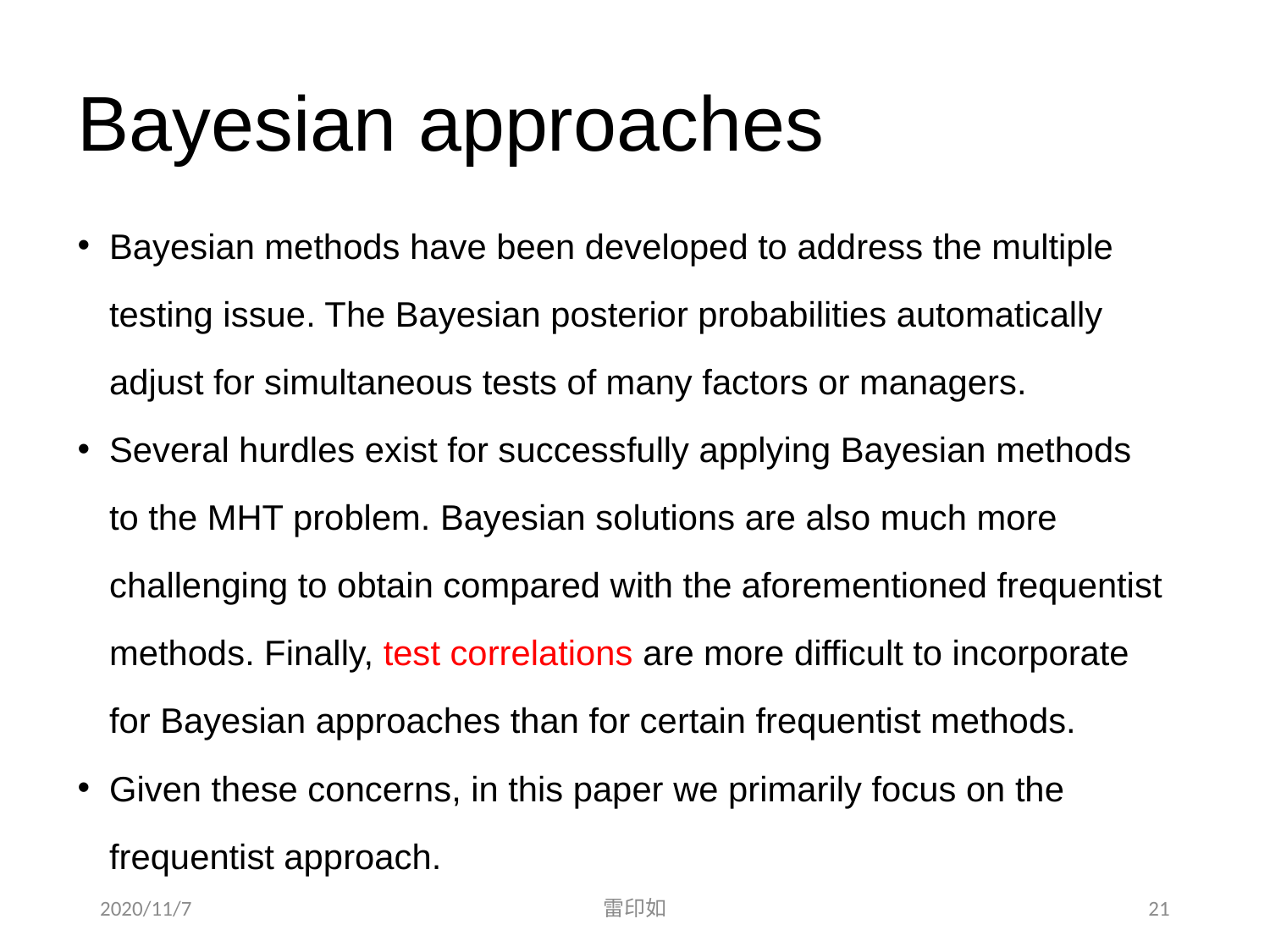

# Bayesian approaches
Bayesian methods have been developed to address the multiple testing issue. The Bayesian posterior probabilities automatically adjust for simultaneous tests of many factors or managers.
Several hurdles exist for successfully applying Bayesian methods to the MHT problem. Bayesian solutions are also much more challenging to obtain compared with the aforementioned frequentist methods. Finally, test correlations are more difficult to incorporate for Bayesian approaches than for certain frequentist methods.
Given these concerns, in this paper we primarily focus on the frequentist approach.
2020/11/7
雷印如
21